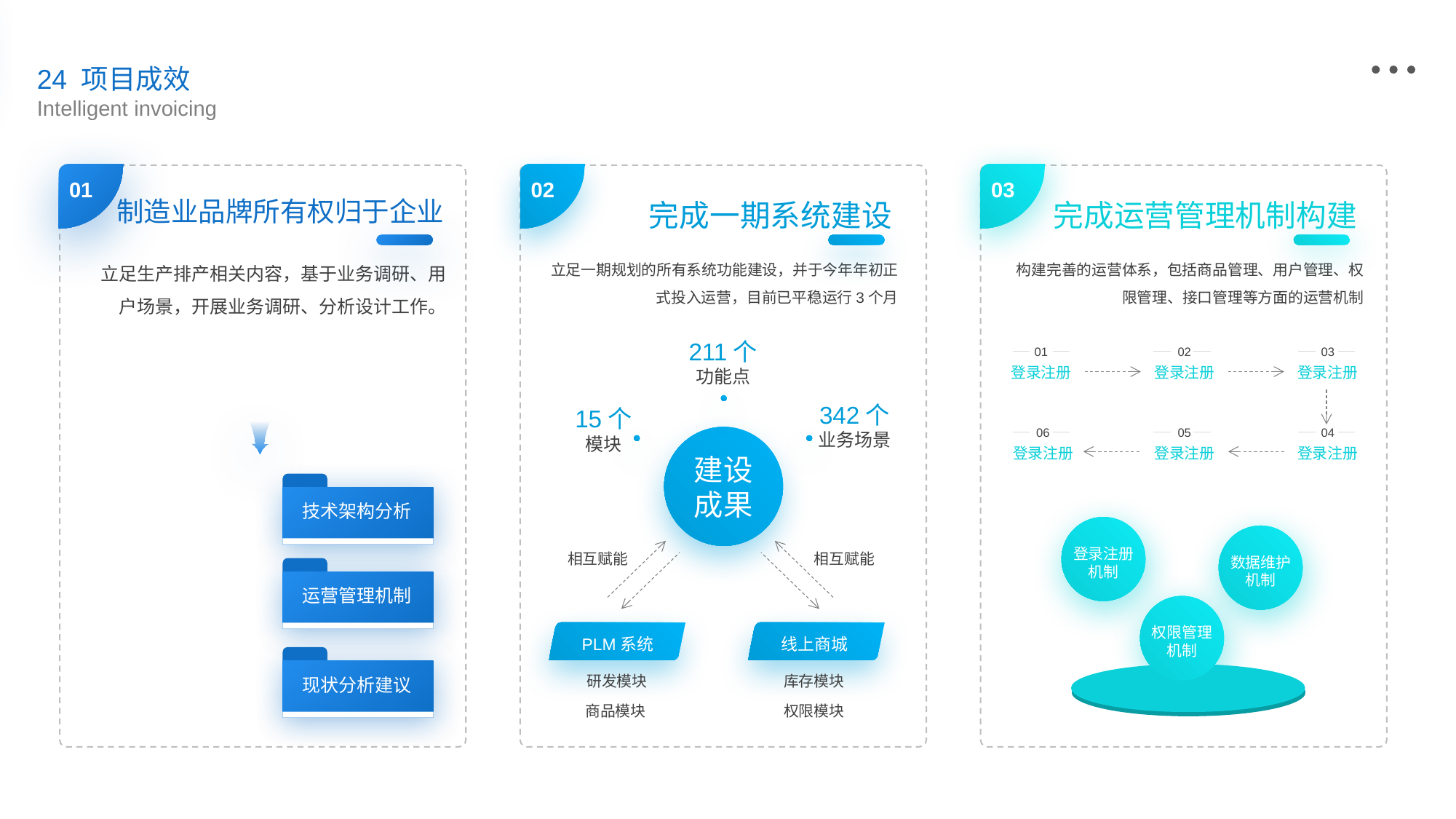

24 项目成效

Intelligent invoicing

01
02
03
制造业品牌所有权归于企业
完成一期系统建设
完成运营管理机制构建

立足生产排产相关内容，基于业务调研、用户场景，开展业务调研、分析设计工作。
立足一期规划的所有系统功能建设，并于今年年初正式投入运营，目前已平稳运行3个月
构建完善的运营体系，包括商品管理、用户管理、权限管理、接口管理等方面的运营机制
211个
功能点
01
02
03
登录注册
登录注册
登录注册
342个
业务场景

15个
模块
06
05
04

建设成果

登录注册
登录注册
登录注册

技术架构分析

登录注册机制

数据维护机制
相互赋能
相互赋能

运营管理机制

权限管理机制
PLM系统
线上商城

现状分析建议

研发模块
库存模块
商品模块
权限模块